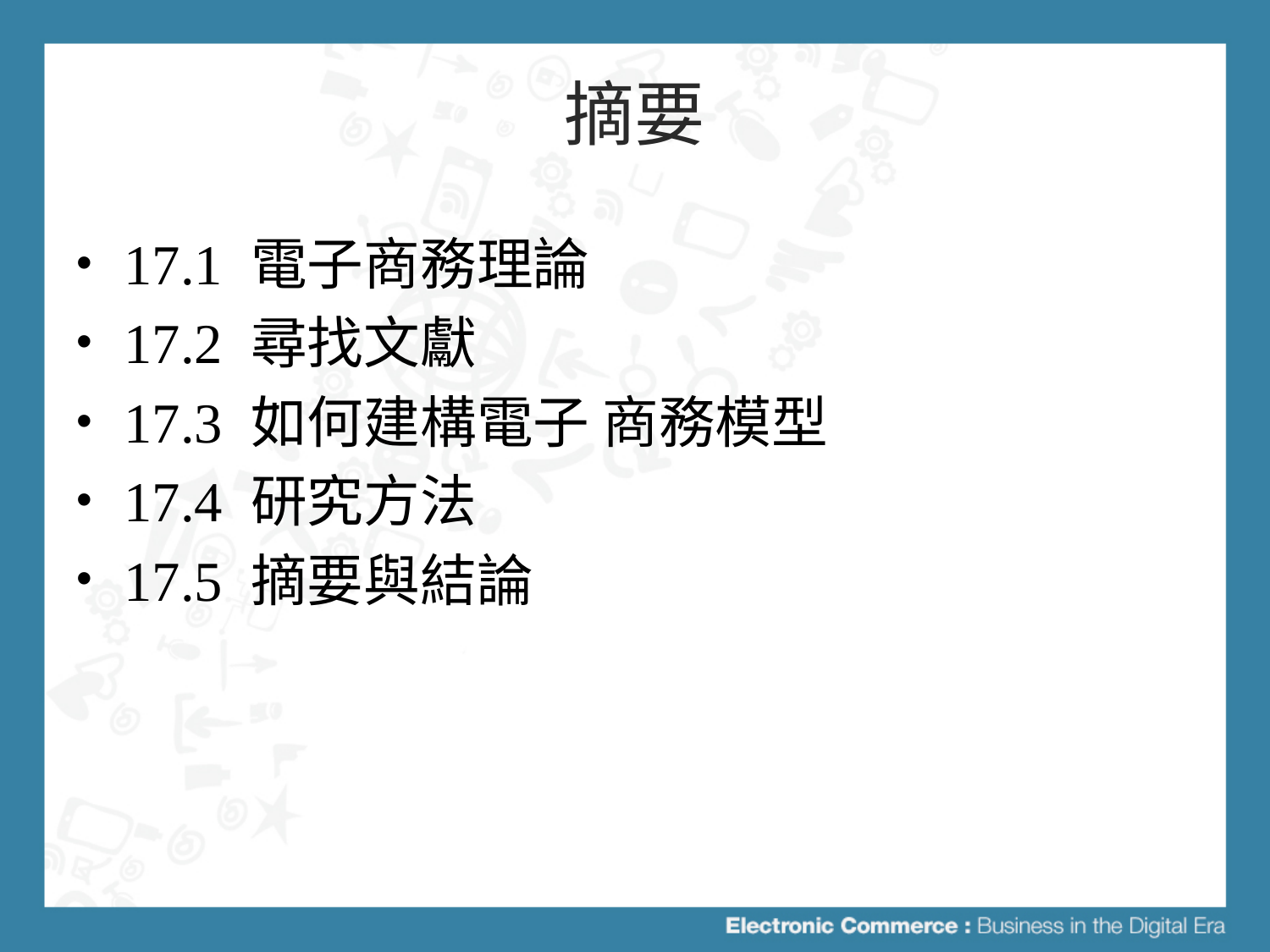

# 摘要
17.1 電子商務理論
17.2 尋找文獻
17.3 如何建構電子 商務模型
17.4 研究方法
17.5 摘要與結論